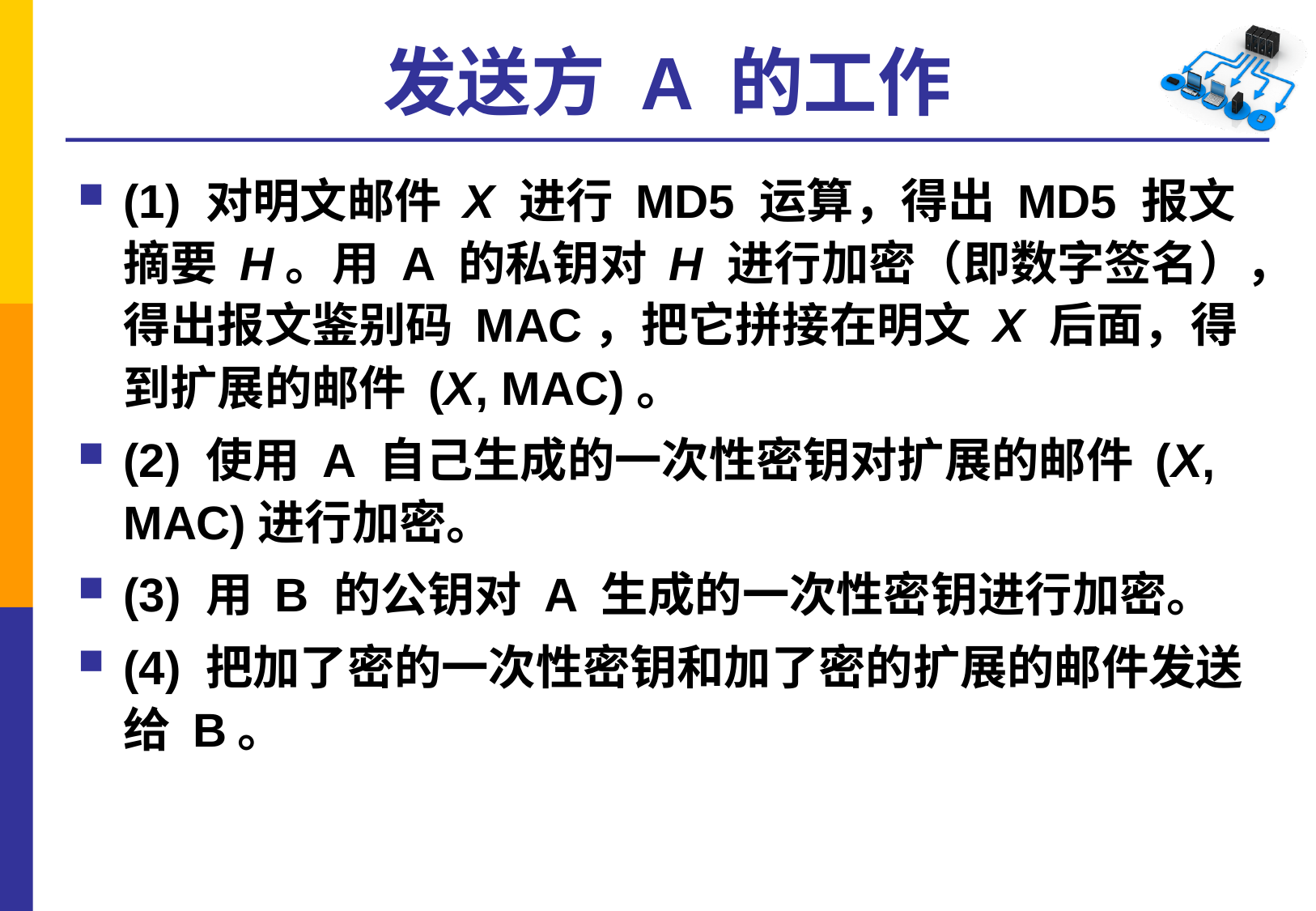

# 发送方 A 的工作
(1) 对明文邮件 X 进行 MD5 运算，得出 MD5 报文摘要 H。用 A 的私钥对 H 进行加密（即数字签名），得出报文鉴别码 MAC，把它拼接在明文 X 后面，得到扩展的邮件 (X, MAC)。
(2) 使用 A 自己生成的一次性密钥对扩展的邮件 (X, MAC)进行加密。
(3) 用 B 的公钥对 A 生成的一次性密钥进行加密。
(4) 把加了密的一次性密钥和加了密的扩展的邮件发送给 B。